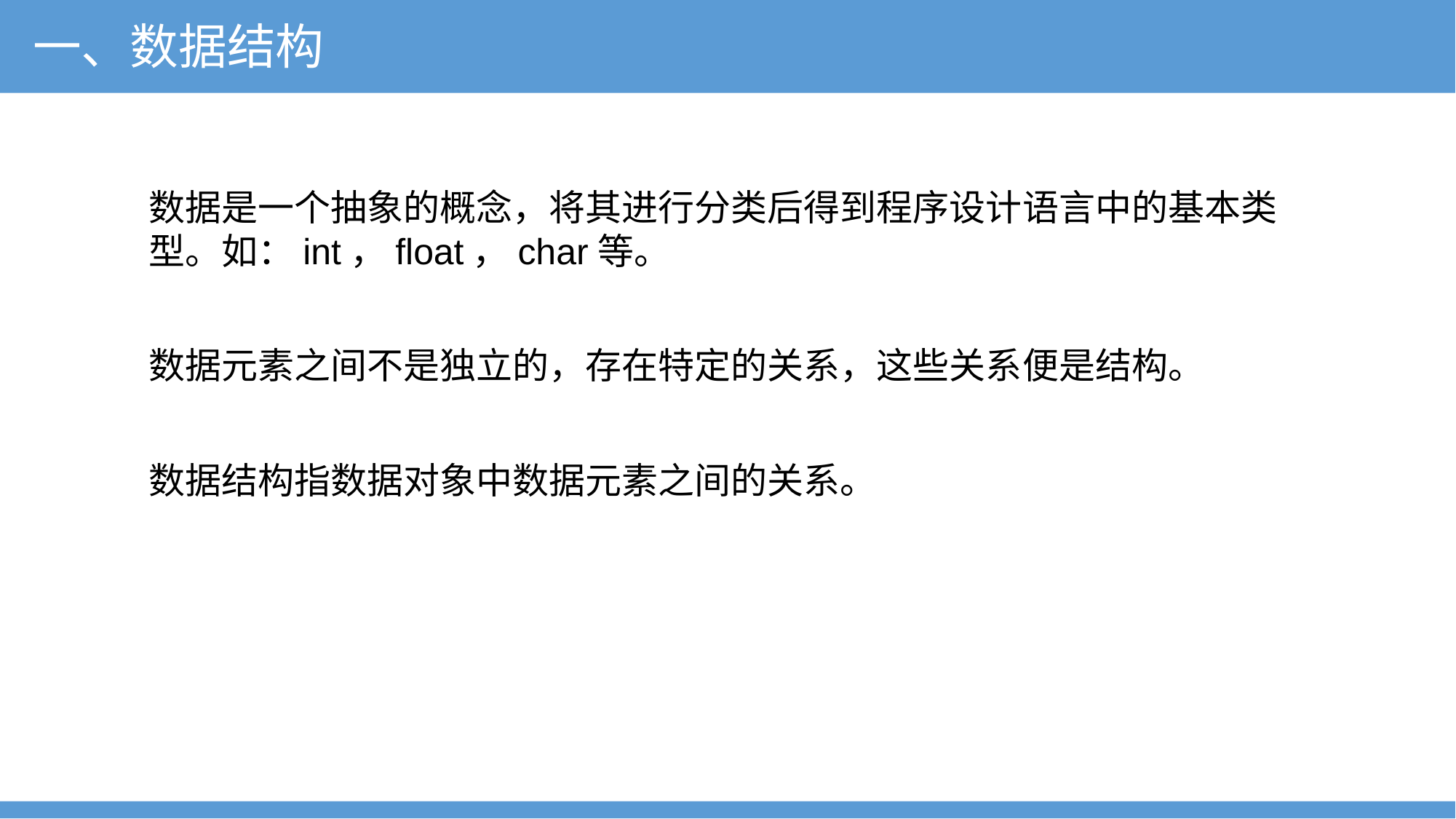

一、数据结构
数据是一个抽象的概念，将其进行分类后得到程序设计语言中的基本类型。如：int，float，char等。

数据元素之间不是独立的，存在特定的关系，这些关系便是结构。

数据结构指数据对象中数据元素之间的关系。